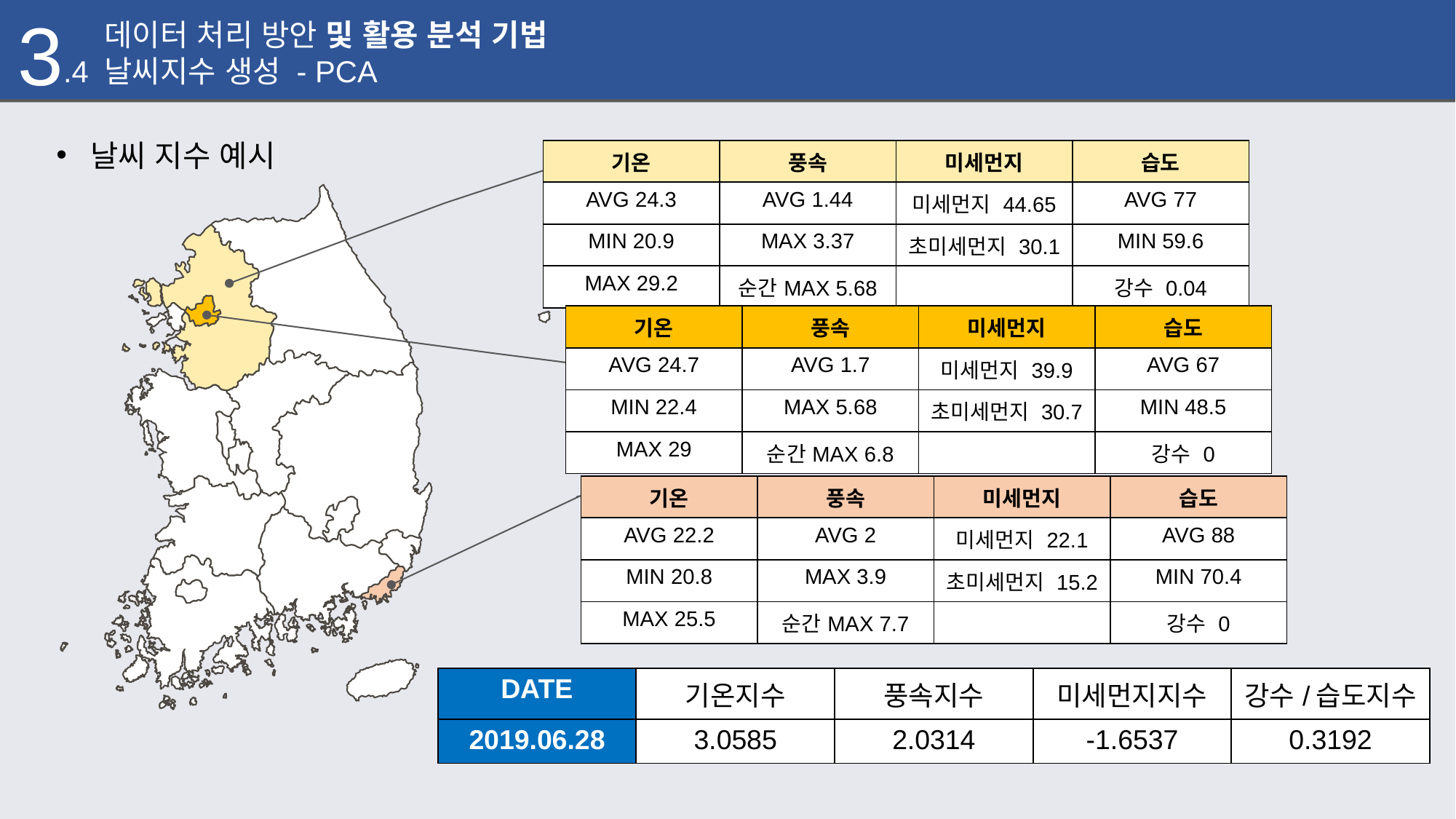

3
.1 데이터 처리 방안 및 활용 분석 기법
.4 날씨지수 생성 - PCA
날씨 지수 예시
| 기온 | 풍속 | 미세먼지 | 습도 |
| --- | --- | --- | --- |
| AVG 24.3 | AVG 1.44 | 미세먼지 44.65 | AVG 77 |
| MIN 20.9 | MAX 3.37 | 초미세먼지 30.1 | MIN 59.6 |
| MAX 29.2 | 순간MAX 5.68 |  | 강수 0.04 |

| 기온 | 풍속 | 미세먼지 | 습도 |
| --- | --- | --- | --- |
| AVG 24.7 | AVG 1.7 | 미세먼지 39.9 | AVG 67 |
| MIN 22.4 | MAX 5.68 | 초미세먼지 30.7 | MIN 48.5 |
| MAX 29 | 순간MAX 6.8 |  | 강수 0 |
| 기온 | 풍속 | 미세먼지 | 습도 |
| --- | --- | --- | --- |
| AVG 22.2 | AVG 2 | 미세먼지 22.1 | AVG 88 |
| MIN 20.8 | MAX 3.9 | 초미세먼지 15.2 | MIN 70.4 |
| MAX 25.5 | 순간MAX 7.7 |  | 강수 0 |

| DATE | 기온지수 | 풍속지수 | 미세먼지지수 | 강수/습도지수 |
| --- | --- | --- | --- | --- |
| 2019.06.28 | 3.0585 | 2.0314 | -1.6537 | 0.3192 |